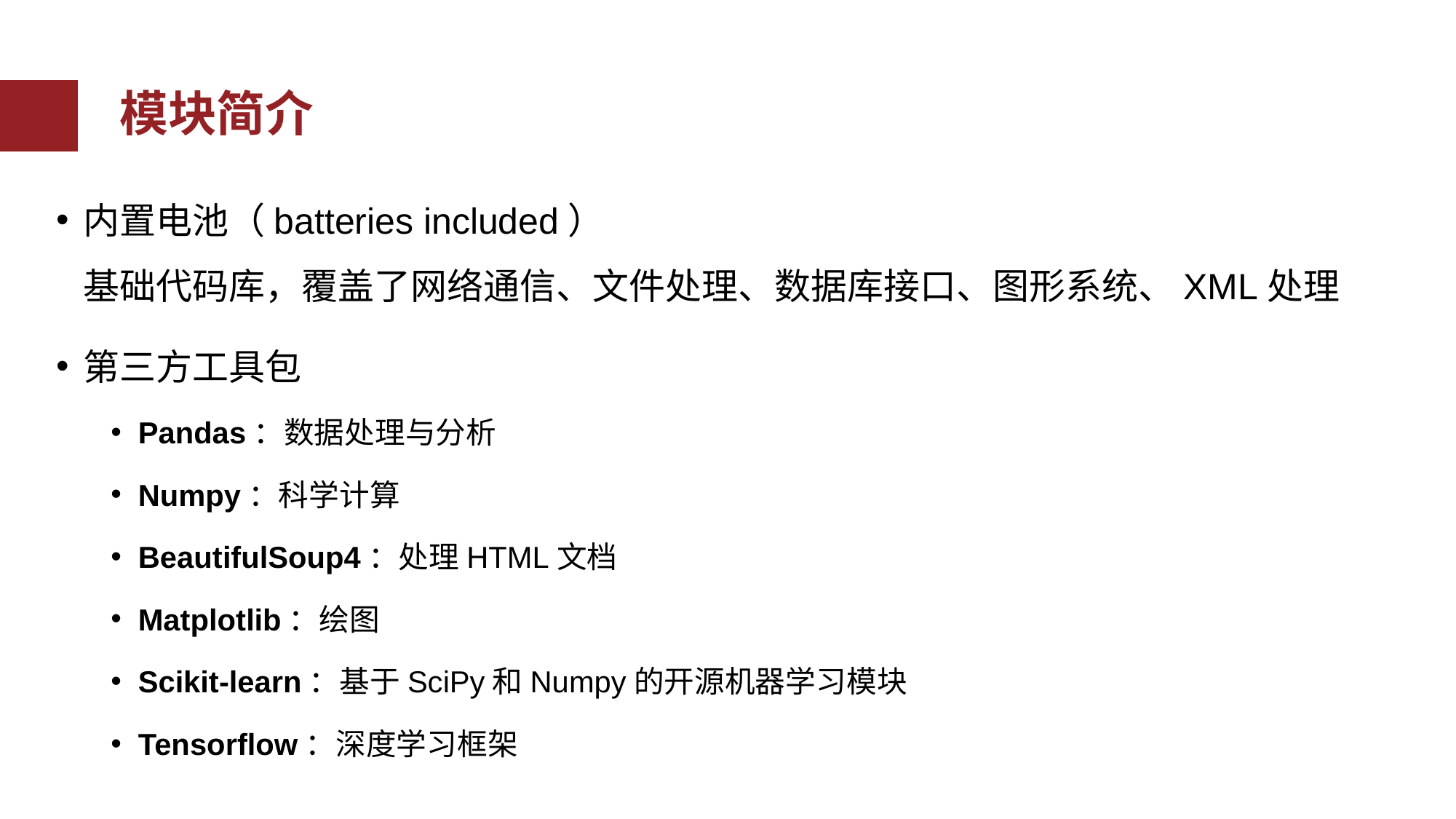

模块简介

内置电池（batteries included）
基础代码库，覆盖了网络通信、文件处理、数据库接口、图形系统、XML处理
第三方工具包
Pandas：数据处理与分析
Numpy：科学计算
BeautifulSoup4：处理HTML文档
Matplotlib：绘图
Scikit-learn：基于SciPy和Numpy的开源机器学习模块
Tensorflow：深度学习框架